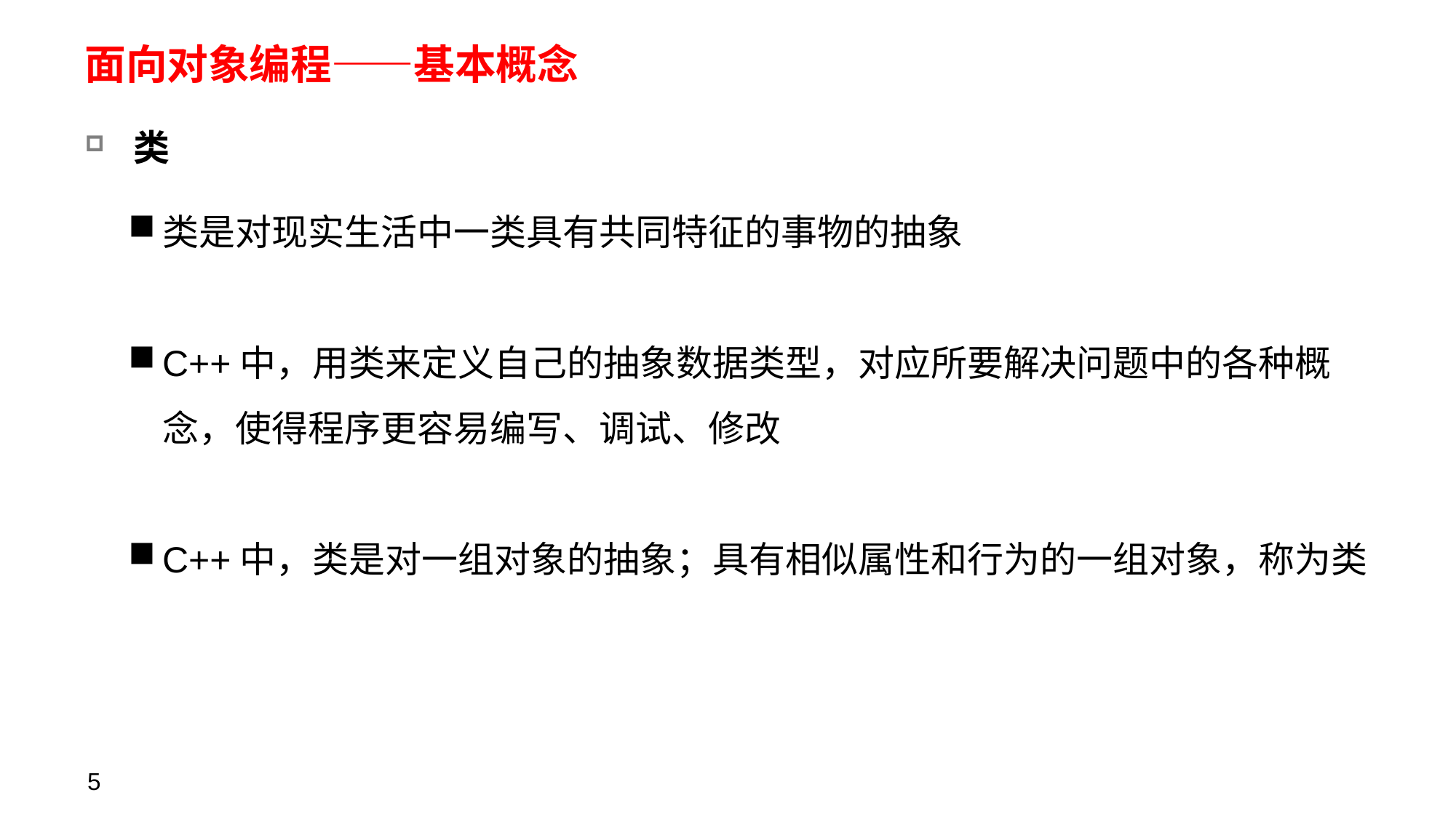

# 面向对象编程——基本概念
类
类是对现实生活中一类具有共同特征的事物的抽象

C++中，用类来定义自己的抽象数据类型，对应所要解决问题中的各种概念，使得程序更容易编写、调试、修改

C++中，类是对一组对象的抽象；具有相似属性和行为的一组对象，称为类
5